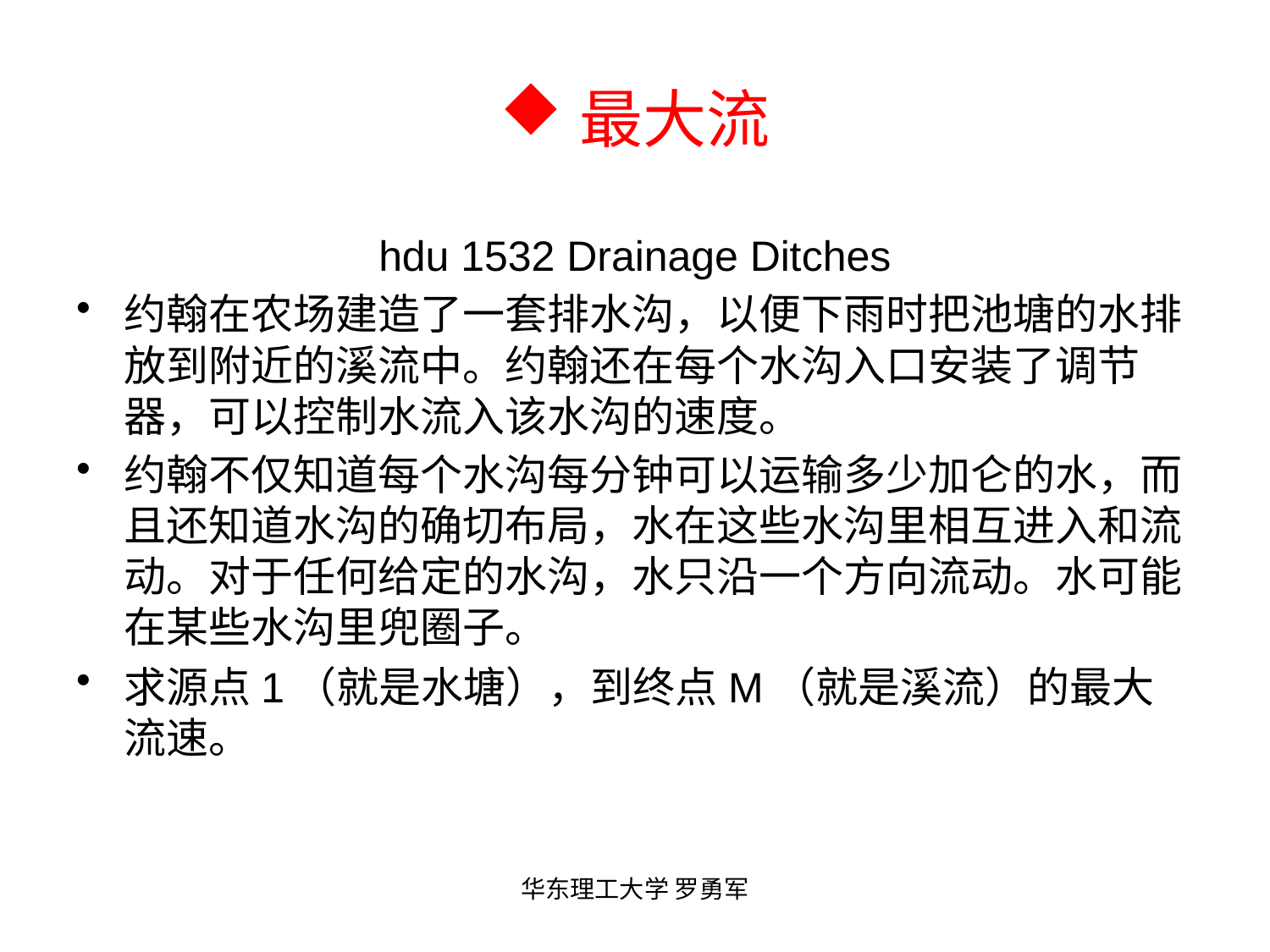

# 最大流
hdu 1532 Drainage Ditches
约翰在农场建造了一套排水沟，以便下雨时把池塘的水排放到附近的溪流中。约翰还在每个水沟入口安装了调节器，可以控制水流入该水沟的速度。
约翰不仅知道每个水沟每分钟可以运输多少加仑的水，而且还知道水沟的确切布局，水在这些水沟里相互进入和流动。对于任何给定的水沟，水只沿一个方向流动。水可能在某些水沟里兜圈子。
求源点1（就是水塘），到终点M（就是溪流）的最大流速。

华东理工大学 罗勇军